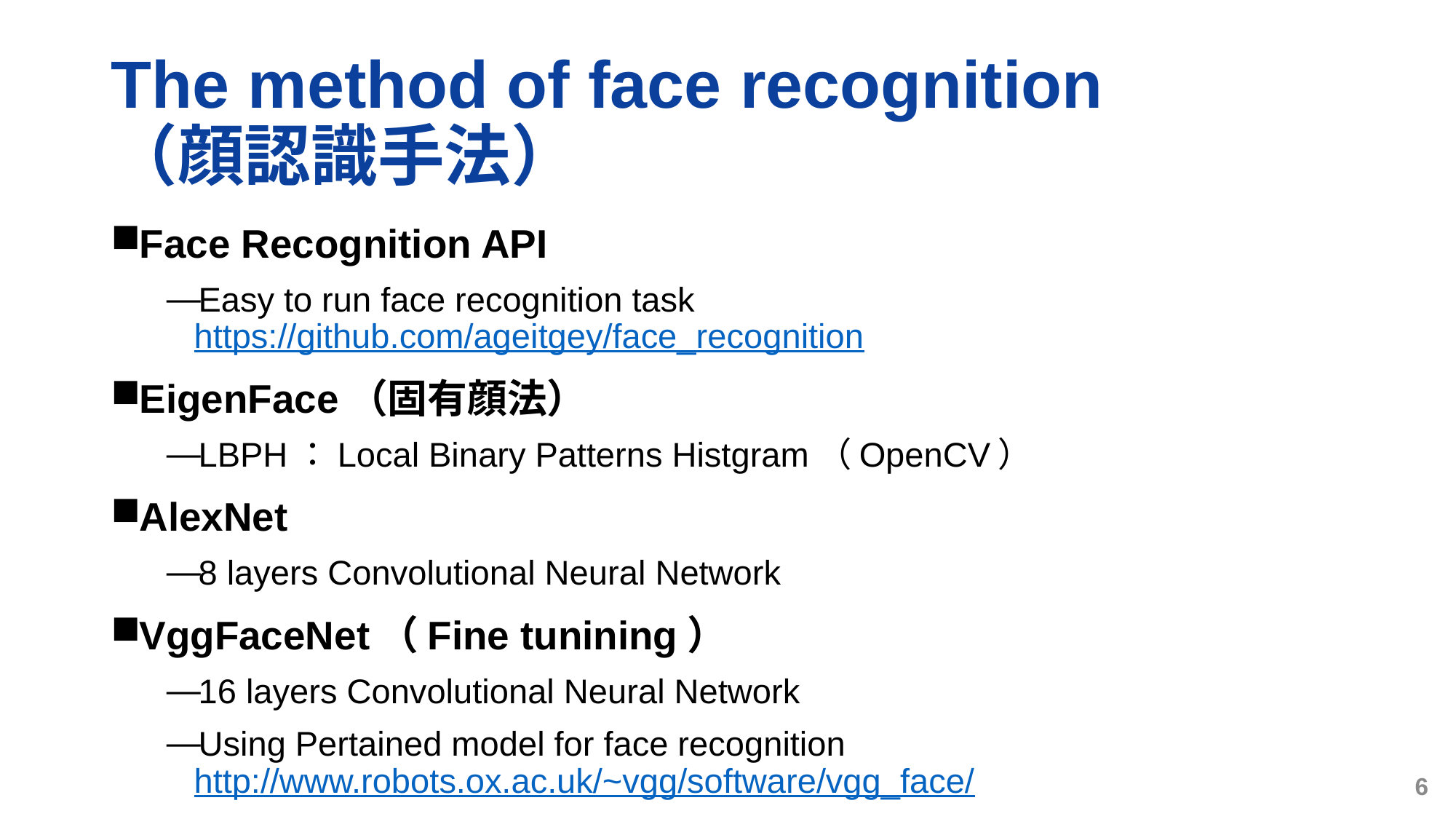

# The method of face recognition （顔認識手法）
Face Recognition API
Easy to run face recognition task
https://github.com/ageitgey/face_recognition
EigenFace（固有顔法）
LBPH：Local Binary Patterns Histgram（OpenCV）
AlexNet
8 layers Convolutional Neural Network
VggFaceNet（Fine tunining）
16 layers Convolutional Neural Network
Using Pertained model for face recognition
http://www.robots.ox.ac.uk/~vgg/software/vgg_face/

6